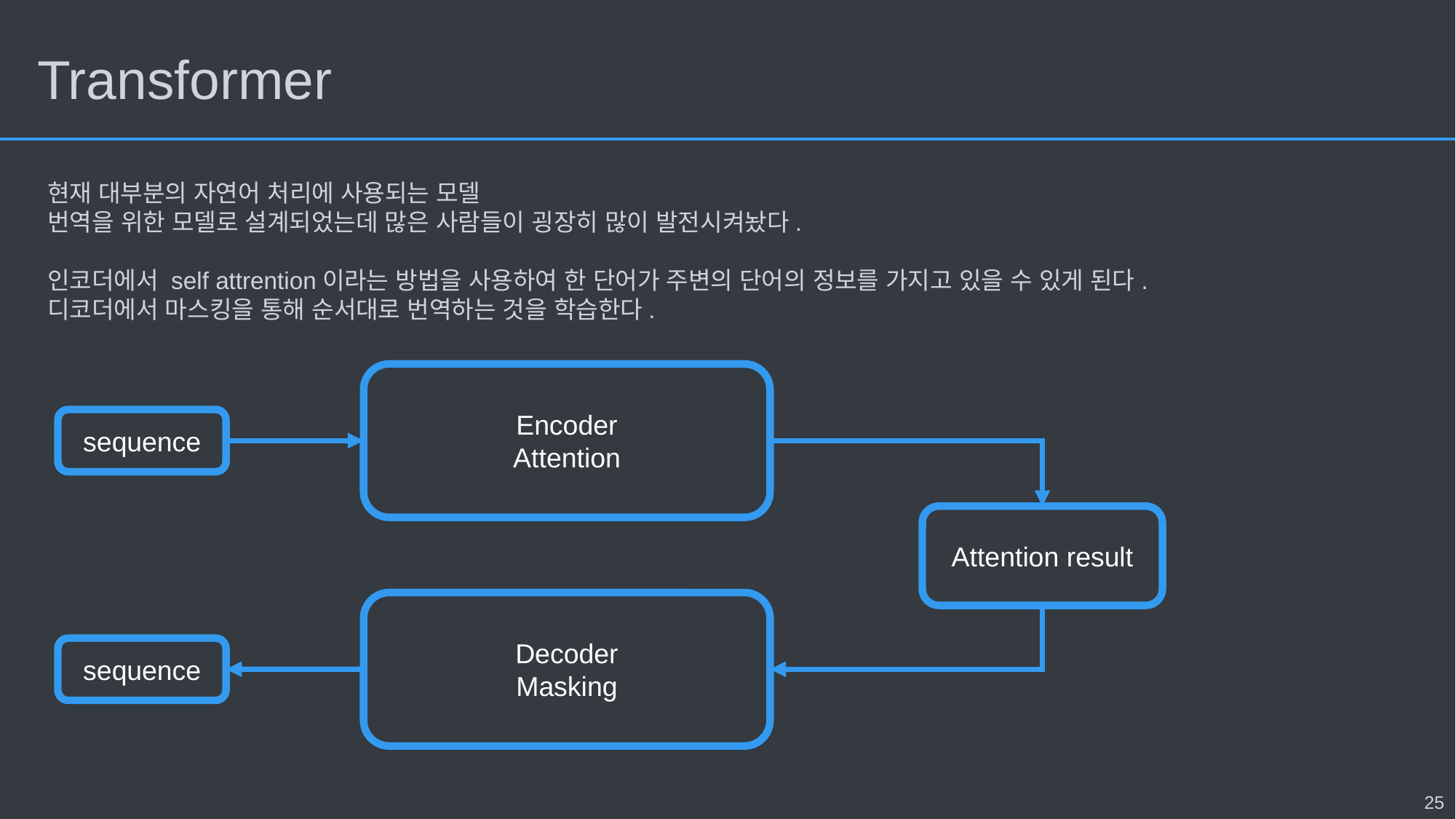

# Transformer
현재 대부분의 자연어 처리에 사용되는 모델
번역을 위한 모델로 설계되었는데 많은 사람들이 굉장히 많이 발전시켜놨다.

인코더에서 self attrention이라는 방법을 사용하여 한 단어가 주변의 단어의 정보를 가지고 있을 수 있게 된다.
디코더에서 마스킹을 통해 순서대로 번역하는 것을 학습한다.
Encoder
Attention
sequence
Decoder
Masking
sequence
Attention result
25